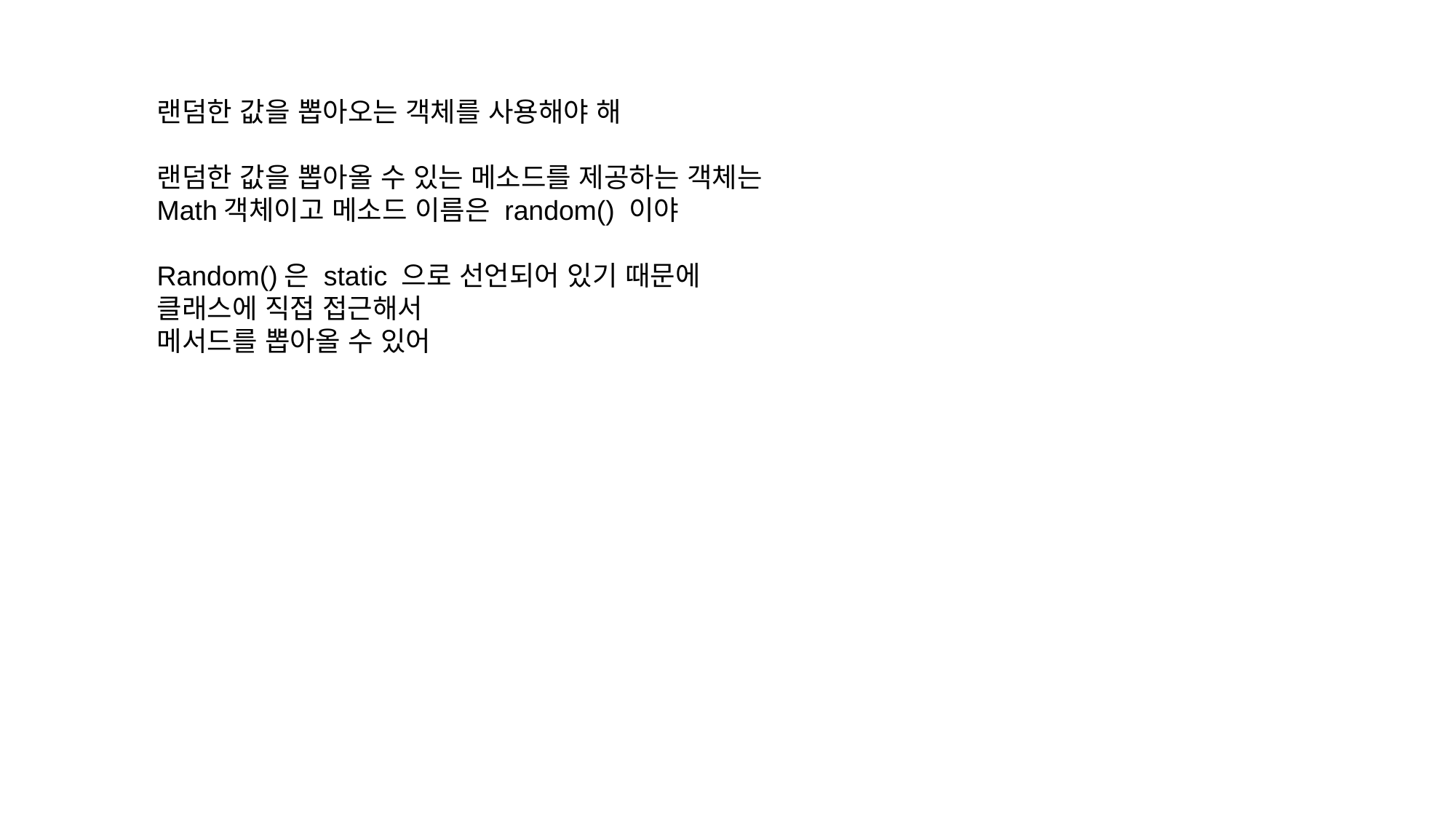

랜덤한 값을 뽑아오는 객체를 사용해야 해

랜덤한 값을 뽑아올 수 있는 메소드를 제공하는 객체는
Math객체이고 메소드 이름은 random() 이야

Random()은 static 으로 선언되어 있기 때문에
클래스에 직접 접근해서
메서드를 뽑아올 수 있어